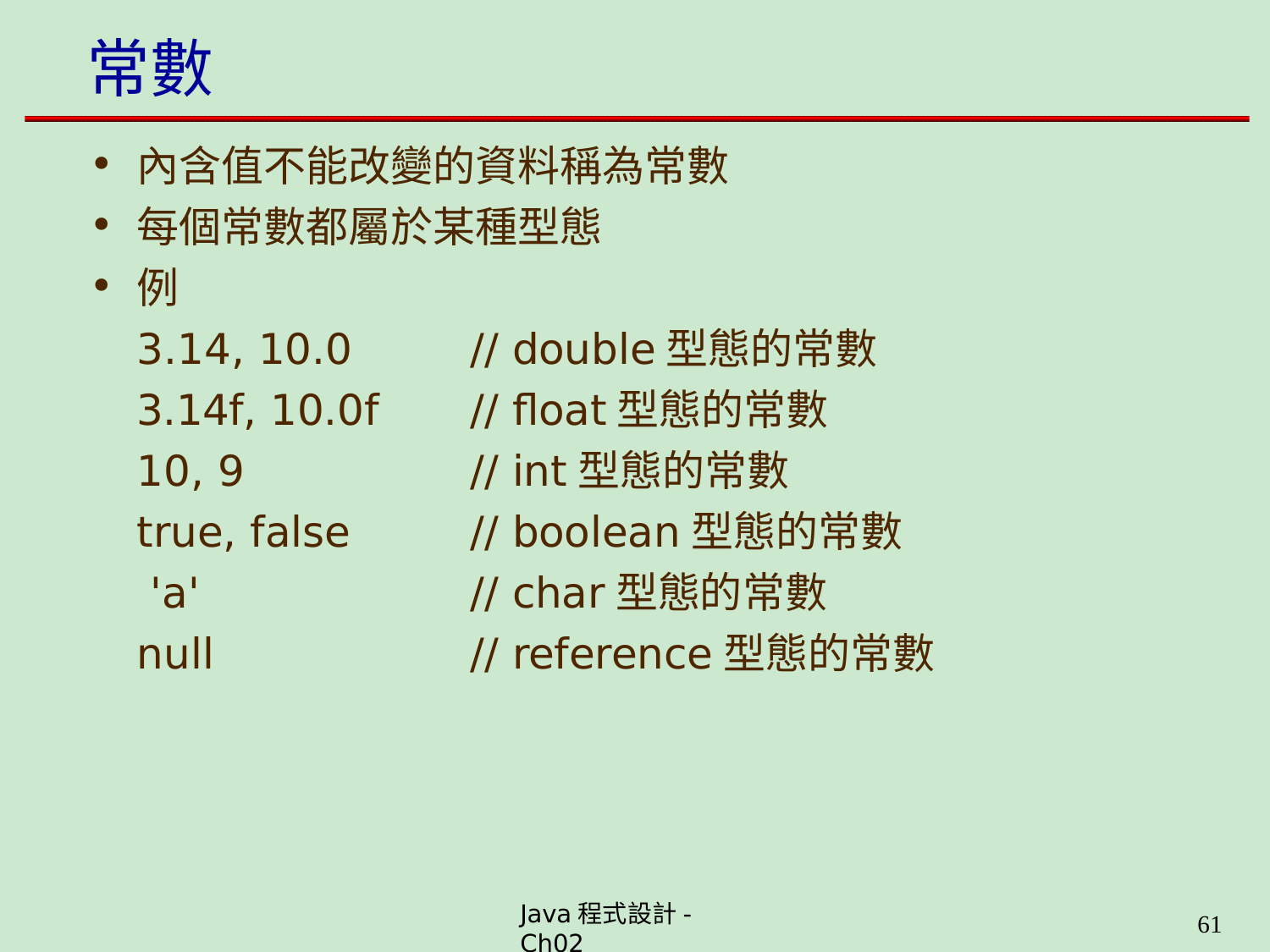

# 常數
內含值不能改變的資料稱為常數
每個常數都屬於某種型態
例
3.14, 10.0
3.14f, 10.0f
10, 9
true, false  'a'
null
// double型態的常數
// float型態的常數
// int型態的常數
// boolean型態的常數
// char型態的常數
// reference型態的常數
Java程式設計-Ch02
61